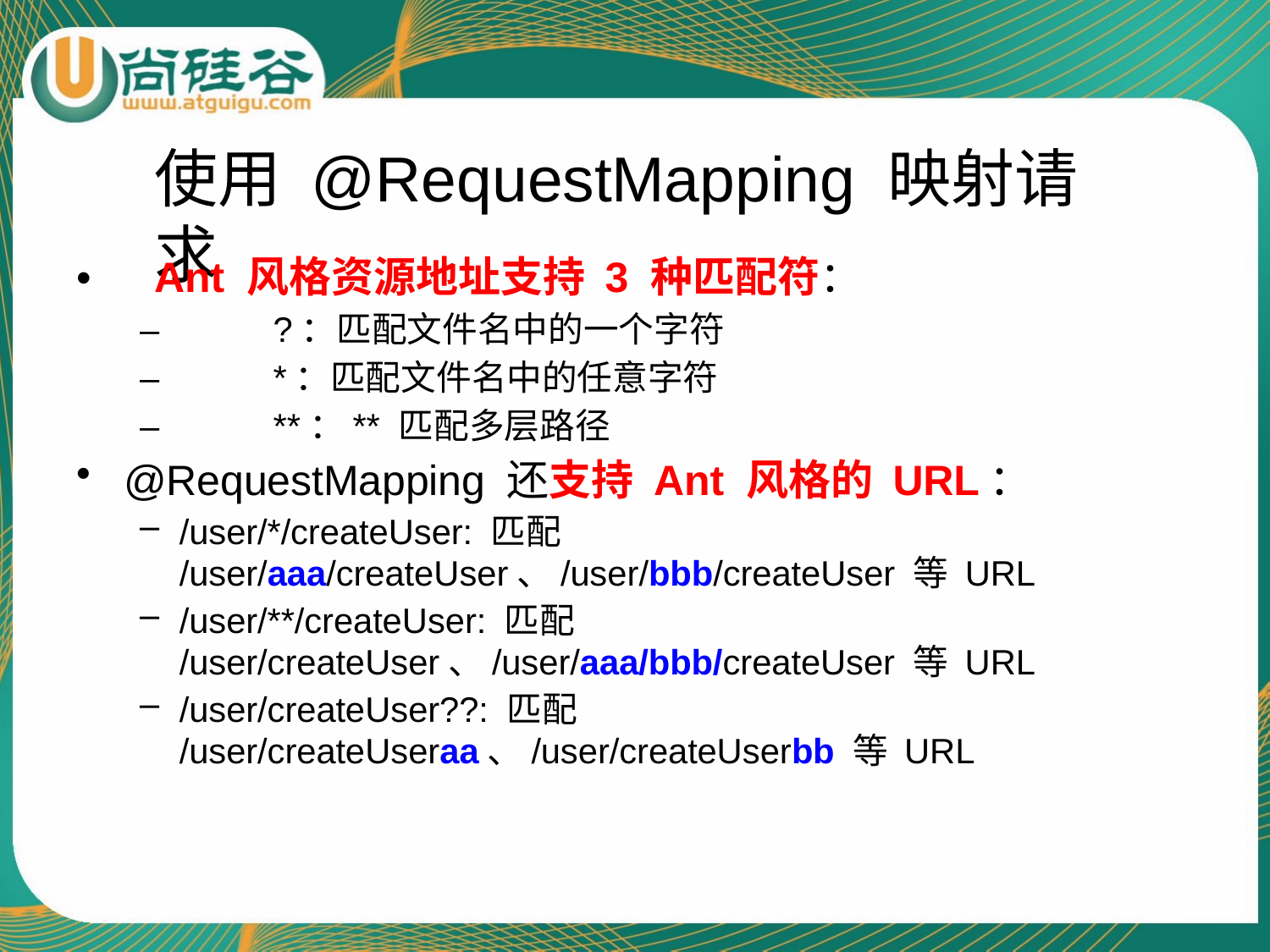

# 使用 @RequestMapping 映射请求
•	Ant 风格资源地址支持 3 种匹配符：
–	?：匹配文件名中的一个字符
–	*：匹配文件名中的任意字符
–	**：** 匹配多层路径
@RequestMapping 还支持 Ant 风格的 URL：
/user/*/createUser: 匹配
/user/aaa/createUser、/user/bbb/createUser 等 URL
/user/**/createUser: 匹配
/user/createUser、/user/aaa/bbb/createUser 等 URL
/user/createUser??: 匹配
/user/createUseraa、/user/createUserbb 等 URL